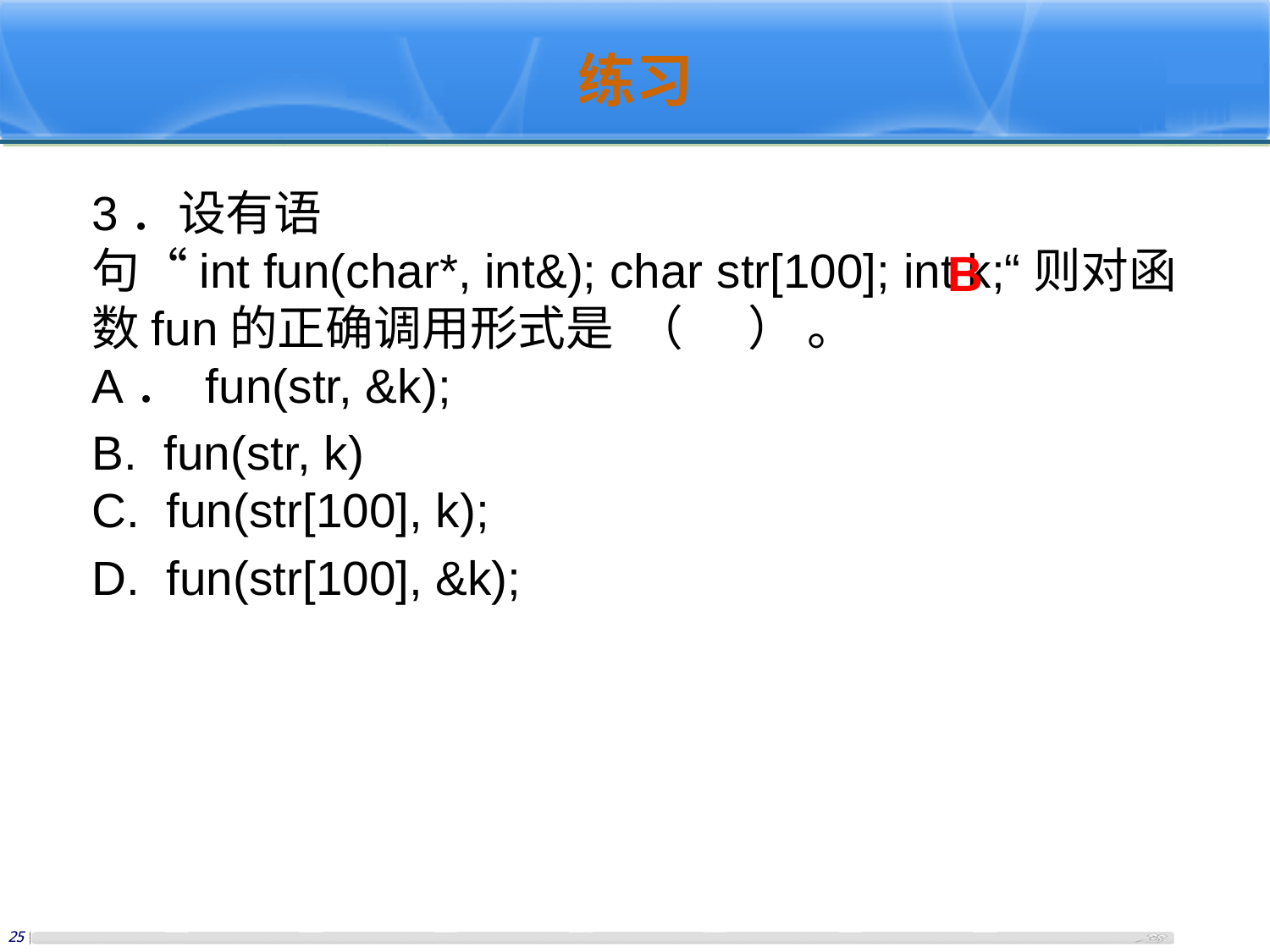

# 练习
3．设有语句“int fun(char*, int&); char str[100]; int k;“则对函数fun的正确调用形式是  （      ） 。
A． fun(str, &k);
B.  fun(str, k)
C.  fun(str[100], k);
D.  fun(str[100], &k);
B